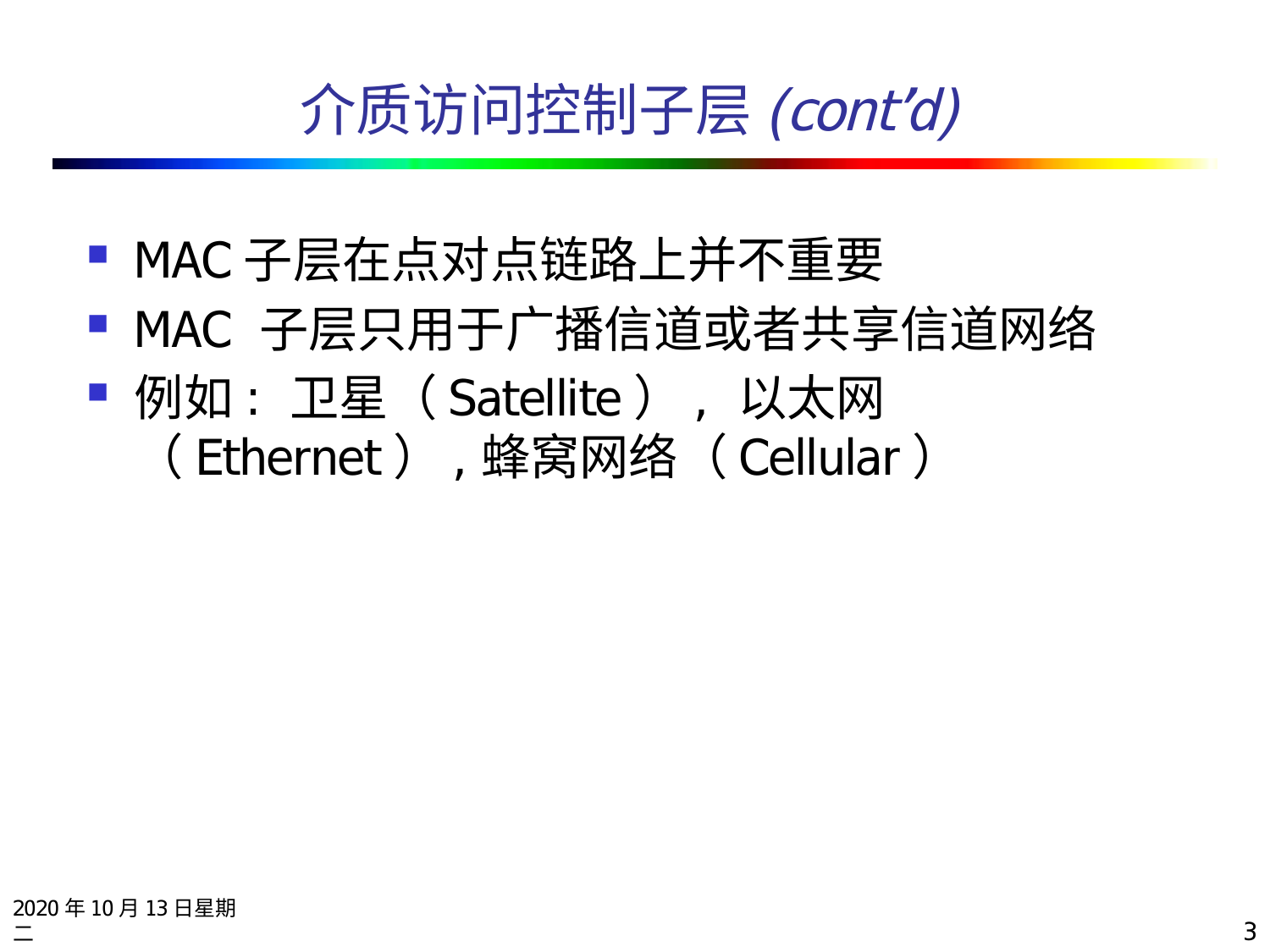

# 介质访问控制子层(cont’d)
MAC子层在点对点链路上并不重要
MAC 子层只用于广播信道或者共享信道网络
例如: 卫星（Satellite）, 以太网（Ethernet）,蜂窝网络（Cellular）
2020年10月13日星期二
3